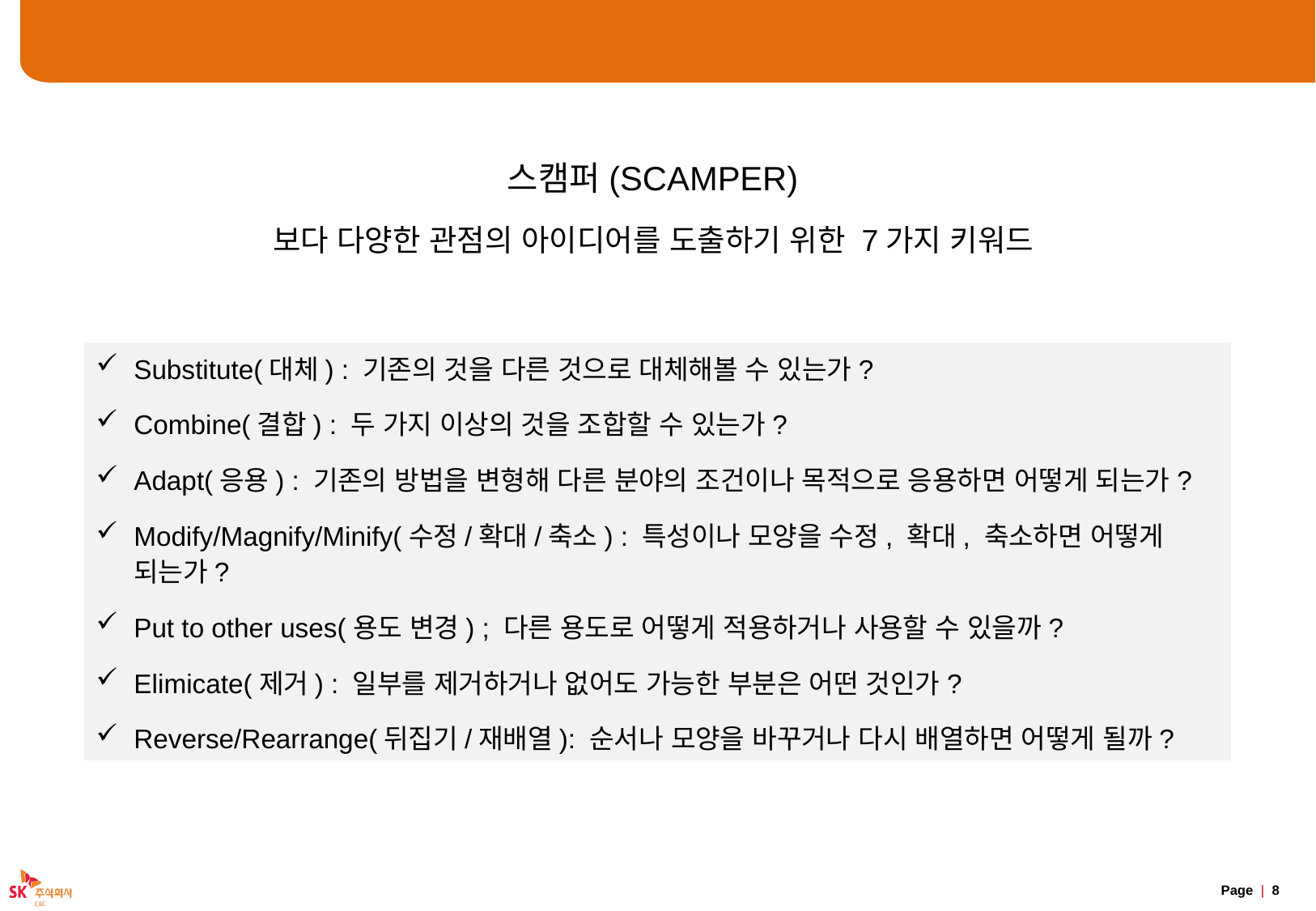

# 브레인스토밍 – SCAMPER (그루핑 & 추가 도출)
스캠퍼(SCAMPER)
보다 다양한 관점의 아이디어를 도출하기 위한 7가지 키워드
Substitute(대체) : 기존의 것을 다른 것으로 대체해볼 수 있는가?
Combine(결합) : 두 가지 이상의 것을 조합할 수 있는가?
Adapt(응용) : 기존의 방법을 변형해 다른 분야의 조건이나 목적으로 응용하면 어떻게 되는가?
Modify/Magnify/Minify(수정/확대/축소) : 특성이나 모양을 수정, 확대, 축소하면 어떻게 되는가?
Put to other uses(용도 변경) ; 다른 용도로 어떻게 적용하거나 사용할 수 있을까?
Elimicate(제거) : 일부를 제거하거나 없어도 가능한 부분은 어떤 것인가?
Reverse/Rearrange(뒤집기/재배열): 순서나 모양을 바꾸거나 다시 배열하면 어떻게 될까?